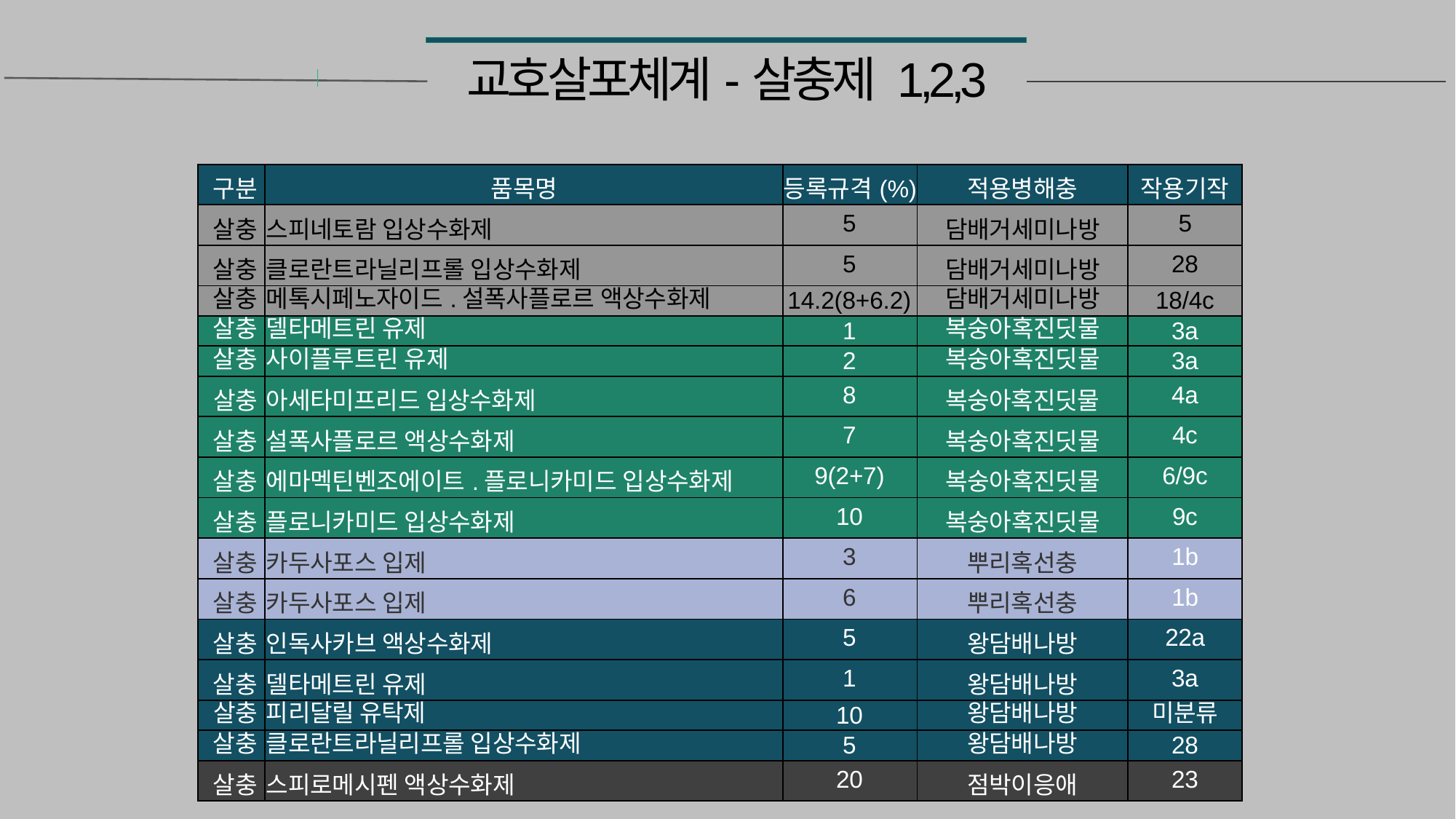

# 교호살포체계-살충제 1,2,3
| 구분 | 품목명 | 등록규격(%) | 적용병해충 | 작용기작 |
| --- | --- | --- | --- | --- |
| 살충 | 스피네토람 입상수화제 | 5 | 담배거세미나방 | 5 |
| 살충 | 클로란트라닐리프롤 입상수화제 | 5 | 담배거세미나방 | 28 |
| 살충 | 메톡시페노자이드.설폭사플로르 액상수화제 | 14.2(8+6.2) | 담배거세미나방 | 18/4c |
| 살충 | 델타메트린 유제 | 1 | 복숭아혹진딧물 | 3a |
| 살충 | 사이플루트린 유제 | 2 | 복숭아혹진딧물 | 3a |
| 살충 | 아세타미프리드 입상수화제 | 8 | 복숭아혹진딧물 | 4a |
| 살충 | 설폭사플로르 액상수화제 | 7 | 복숭아혹진딧물 | 4c |
| 살충 | 에마멕틴벤조에이트.플로니카미드 입상수화제 | 9(2+7) | 복숭아혹진딧물 | 6/9c |
| 살충 | 플로니카미드 입상수화제 | 10 | 복숭아혹진딧물 | 9c |
| 살충 | 카두사포스 입제 | 3 | 뿌리혹선충 | 1b |
| 살충 | 카두사포스 입제 | 6 | 뿌리혹선충 | 1b |
| 살충 | 인독사카브 액상수화제 | 5 | 왕담배나방 | 22a |
| 살충 | 델타메트린 유제 | 1 | 왕담배나방 | 3a |
| 살충 | 피리달릴 유탁제 | 10 | 왕담배나방 | 미분류 |
| 살충 | 클로란트라닐리프롤 입상수화제 | 5 | 왕담배나방 | 28 |
| 살충 | 스피로메시펜 액상수화제 | 20 | 점박이응애 | 23 |